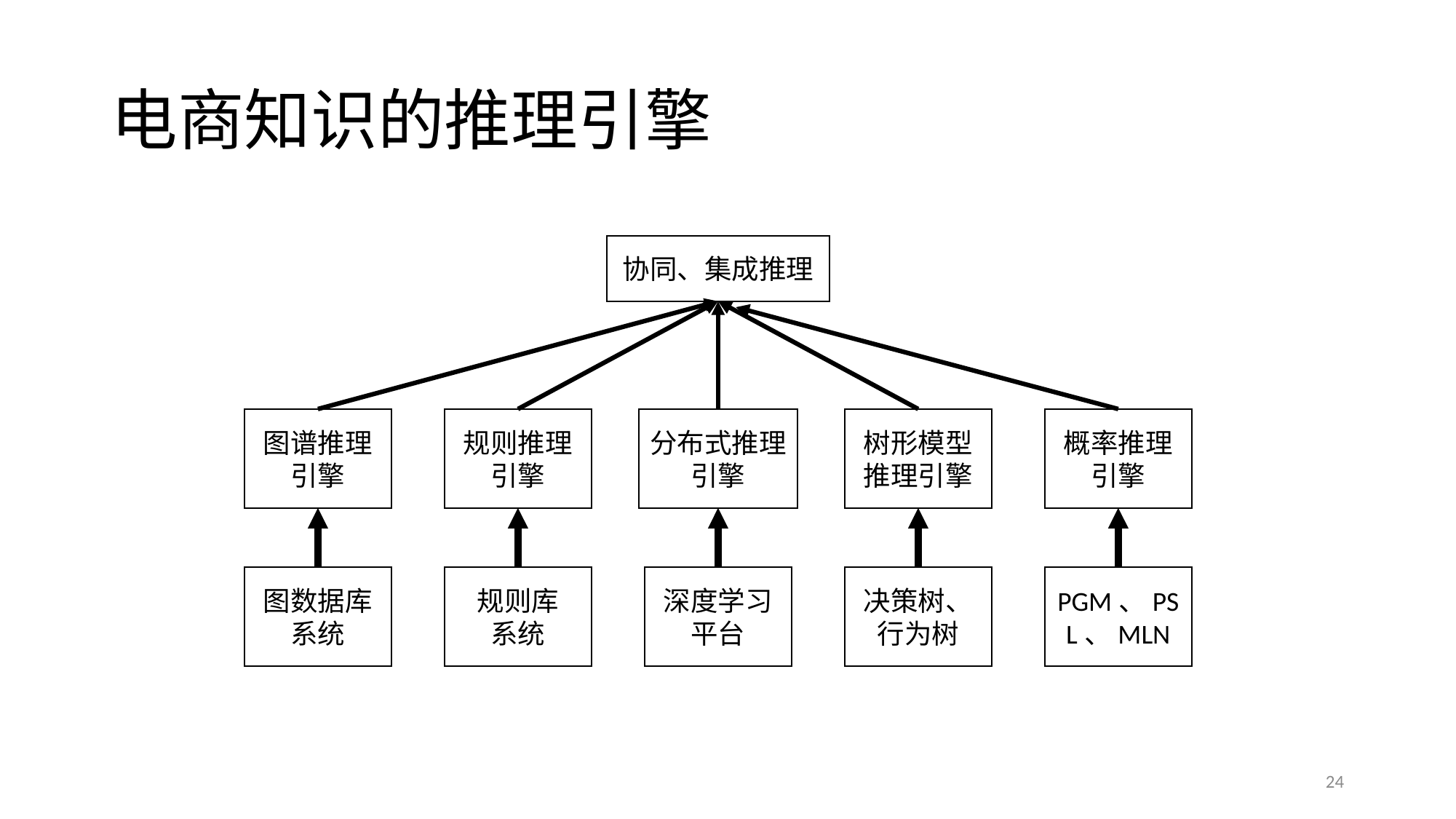

# 电商知识的推理引擎

协同、集成推理
图谱推理引擎
规则推理引擎
分布式推理引擎
树形模型推理引擎
概率推理引擎
图数据库系统
规则库
系统
深度学习
平台
决策树、行为树
PGM、PSL、MLN
24